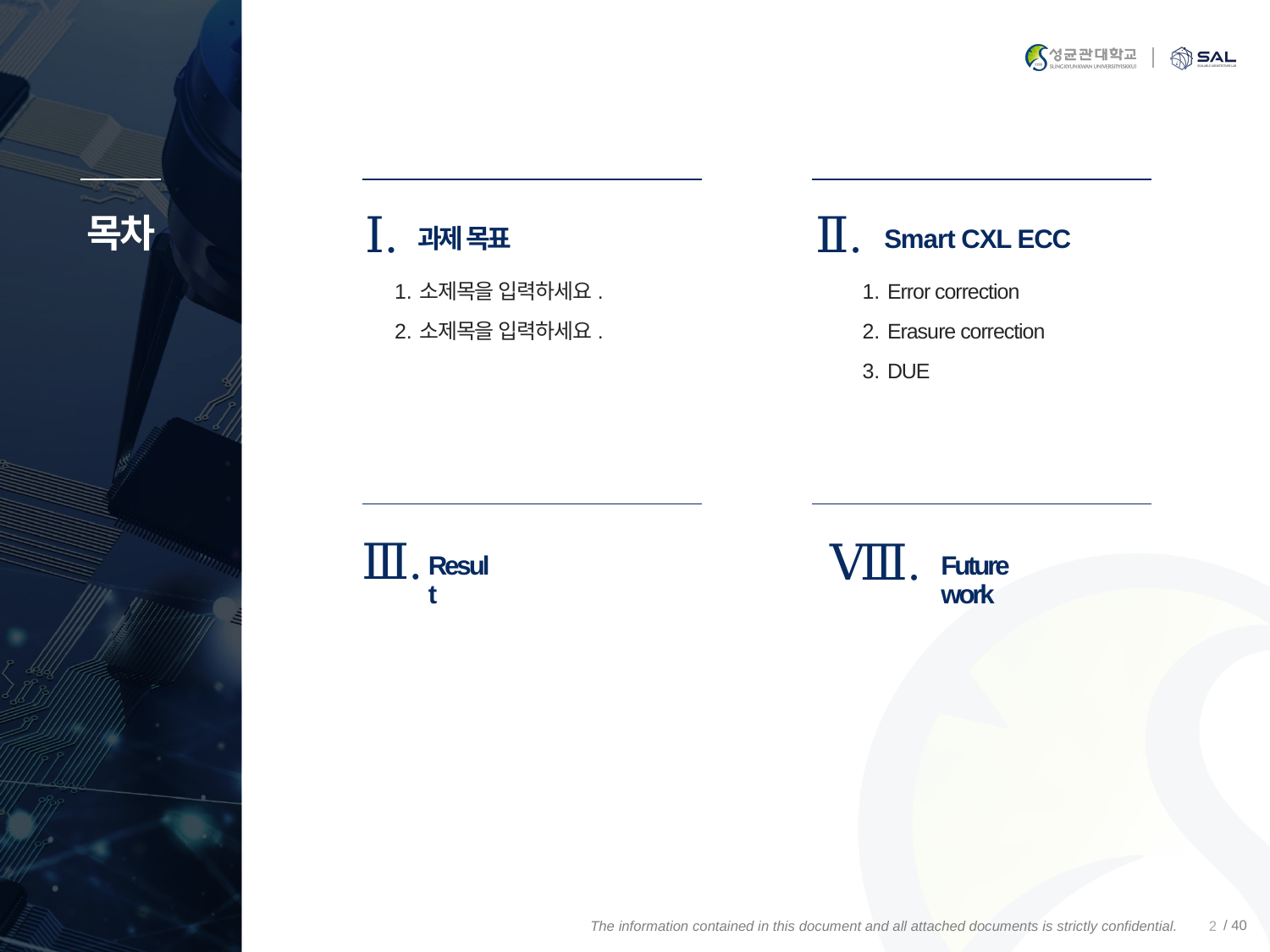

과제 목표
Smart CXL ECC
Error correction
Erasure correction
DUE
소제목을 입력하세요.
소제목을 입력하세요.
Result
Future work

2
The information contained in this document and all attached documents is strictly confidential.